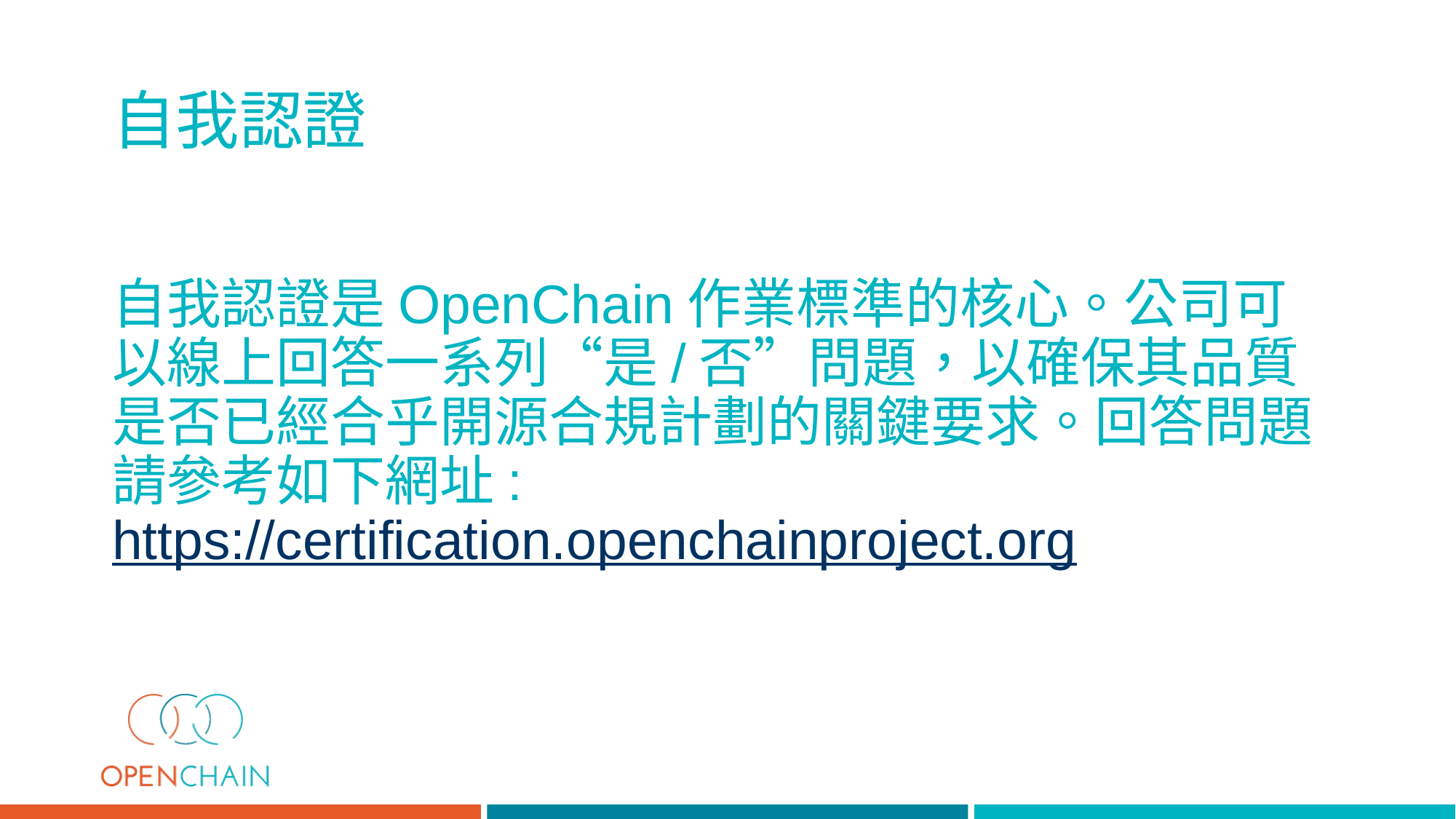

自我認證
# 自我認證是OpenChain作業標準的核心。公司可以線上回答一系列“是/否”問題，以確保其品質是否已經合乎開源合規計劃的關鍵要求。回答問題請參考如下網址: https://certification.openchainproject.org